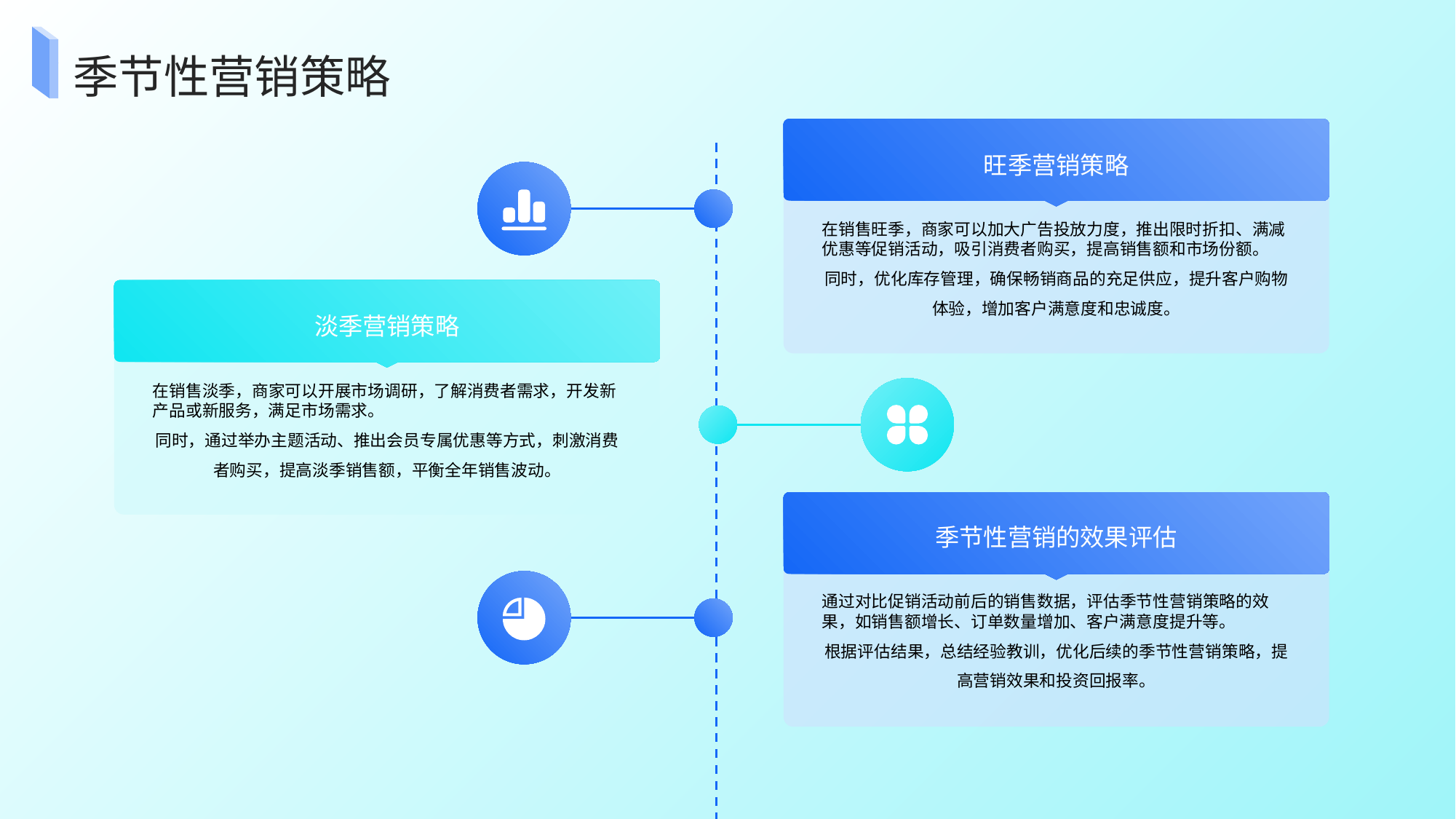

季节性营销策略

旺季营销策略

在销售旺季，商家可以加大广告投放力度，推出限时折扣、满减优惠等促销活动，吸引消费者购买，提高销售额和市场份额。
同时，优化库存管理，确保畅销商品的充足供应，提升客户购物体验，增加客户满意度和忠诚度。

淡季营销策略

在销售淡季，商家可以开展市场调研，了解消费者需求，开发新产品或新服务，满足市场需求。
同时，通过举办主题活动、推出会员专属优惠等方式，刺激消费者购买，提高淡季销售额，平衡全年销售波动。

季节性营销的效果评估

通过对比促销活动前后的销售数据，评估季节性营销策略的效果，如销售额增长、订单数量增加、客户满意度提升等。
根据评估结果，总结经验教训，优化后续的季节性营销策略，提高营销效果和投资回报率。